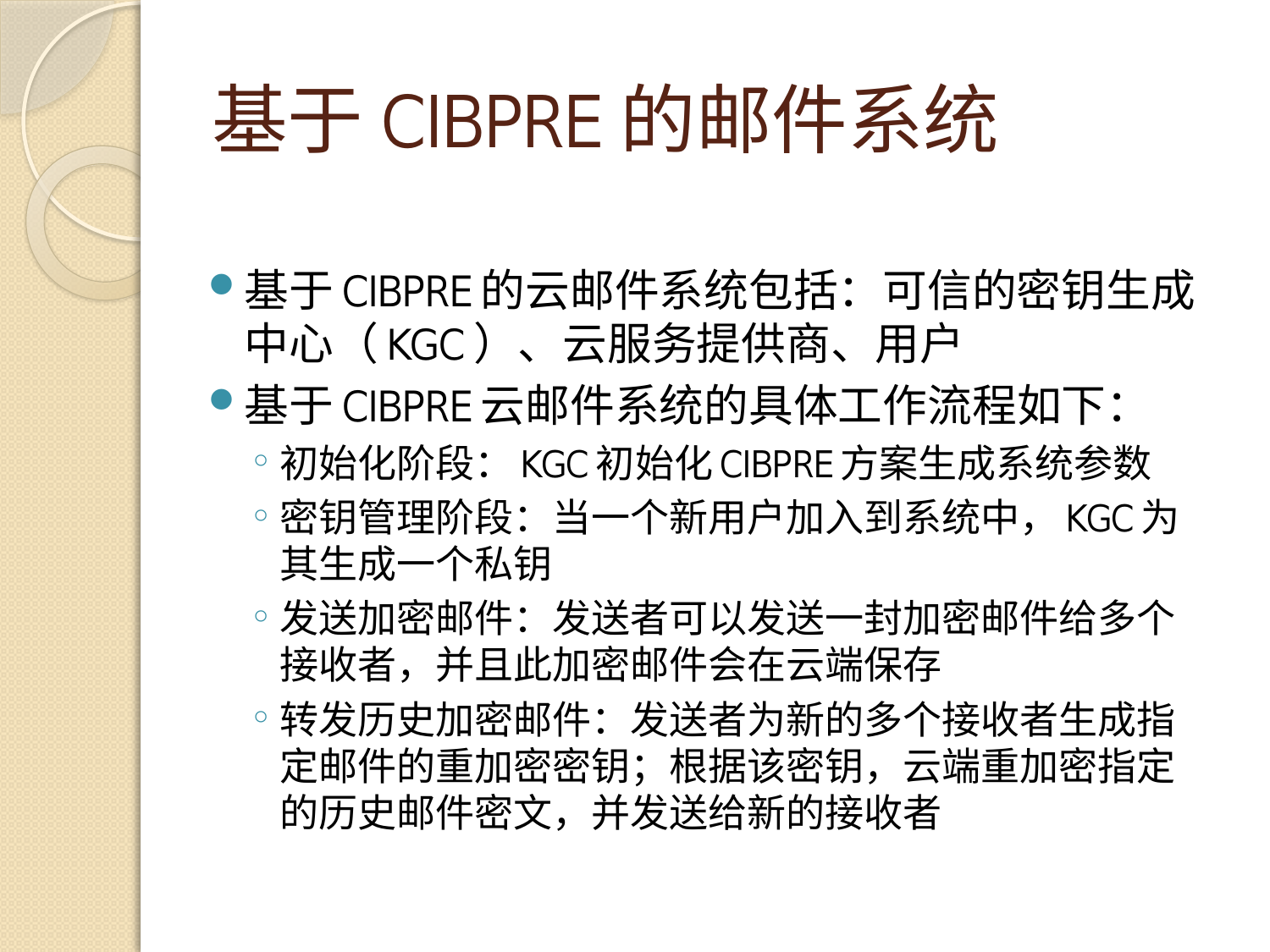

# 基于CIBPRE的邮件系统
基于CIBPRE的云邮件系统包括：可信的密钥生成中心（KGC）、云服务提供商、用户
基于CIBPRE云邮件系统的具体工作流程如下：
初始化阶段：KGC初始化CIBPRE方案生成系统参数
密钥管理阶段：当一个新用户加入到系统中，KGC为其生成一个私钥
发送加密邮件：发送者可以发送一封加密邮件给多个接收者，并且此加密邮件会在云端保存
转发历史加密邮件：发送者为新的多个接收者生成指定邮件的重加密密钥；根据该密钥，云端重加密指定的历史邮件密文，并发送给新的接收者